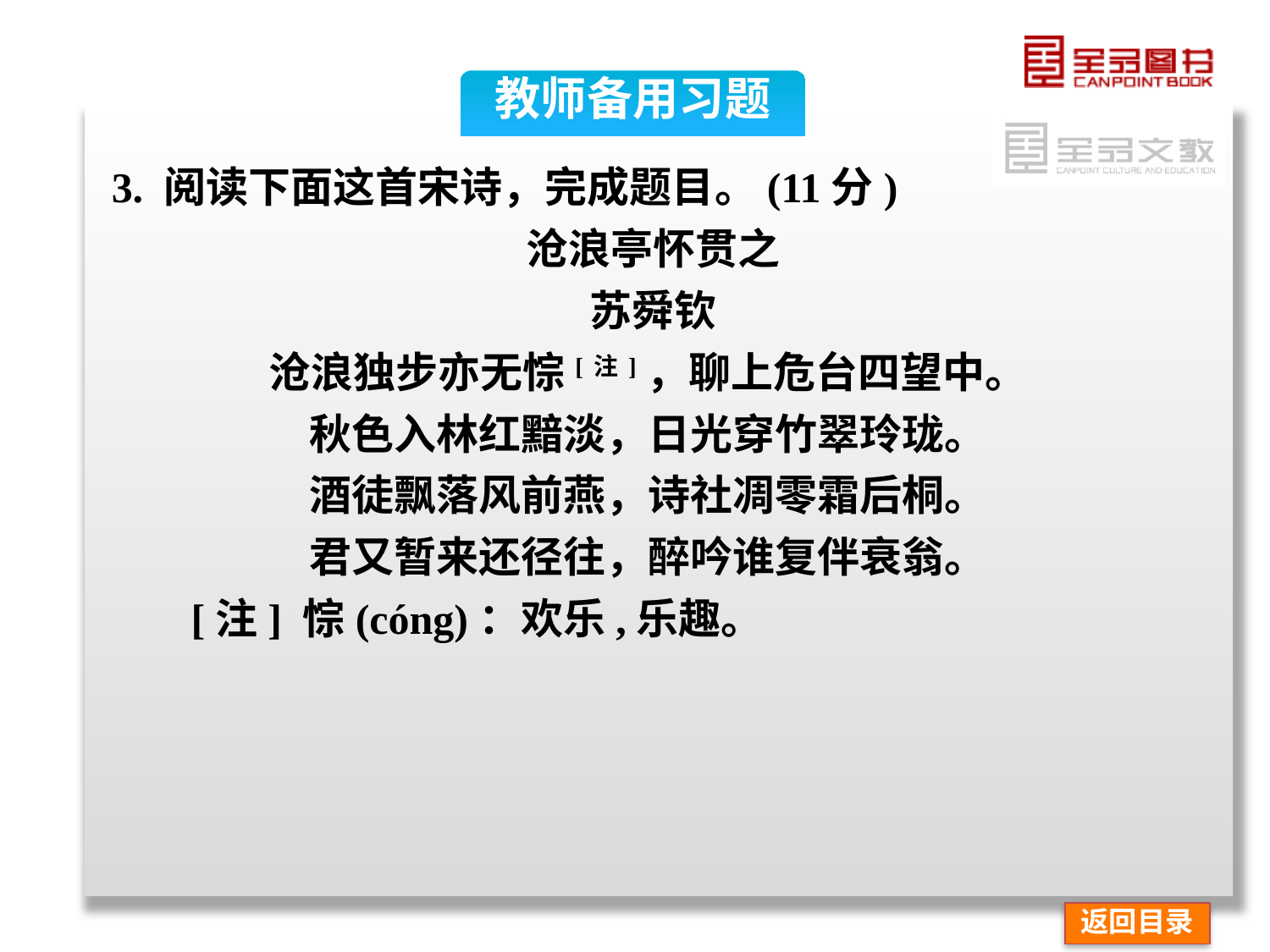

教师备用习题
3. 阅读下面这首宋诗，完成题目。(11分)
沧浪亭怀贯之
苏舜钦
沧浪独步亦无悰[注]，聊上危台四望中。
秋色入林红黯淡，日光穿竹翠玲珑。
酒徒飘落风前燕，诗社凋零霜后桐。
君又暂来还径往，醉吟谁复伴衰翁。
    [注] 悰(cóng)：欢乐,乐趣。
返回目录